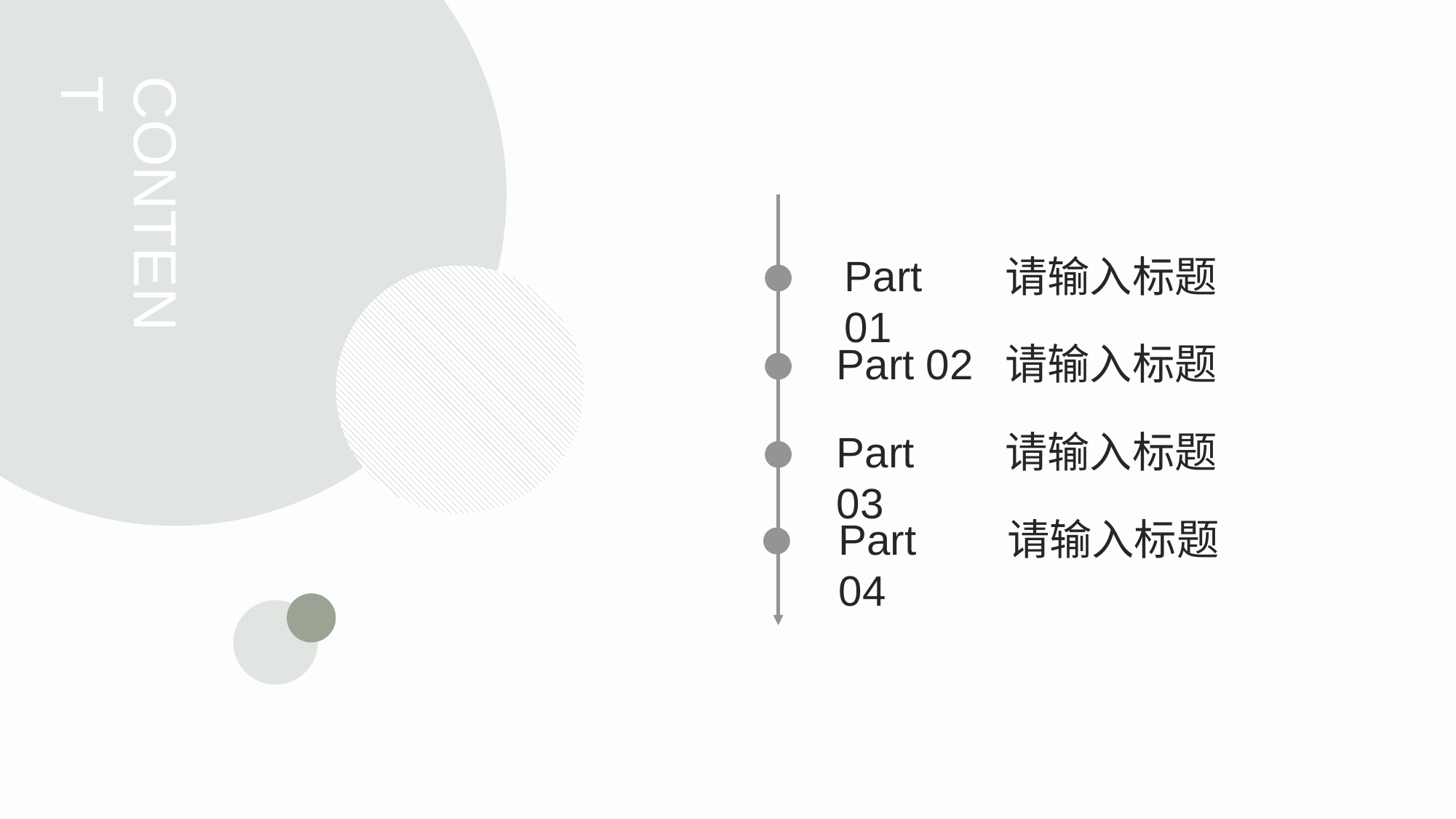

CONTENT

Part 01
请输入标题

Part 02
请输入标题
Part 03
请输入标题
Part 04
请输入标题